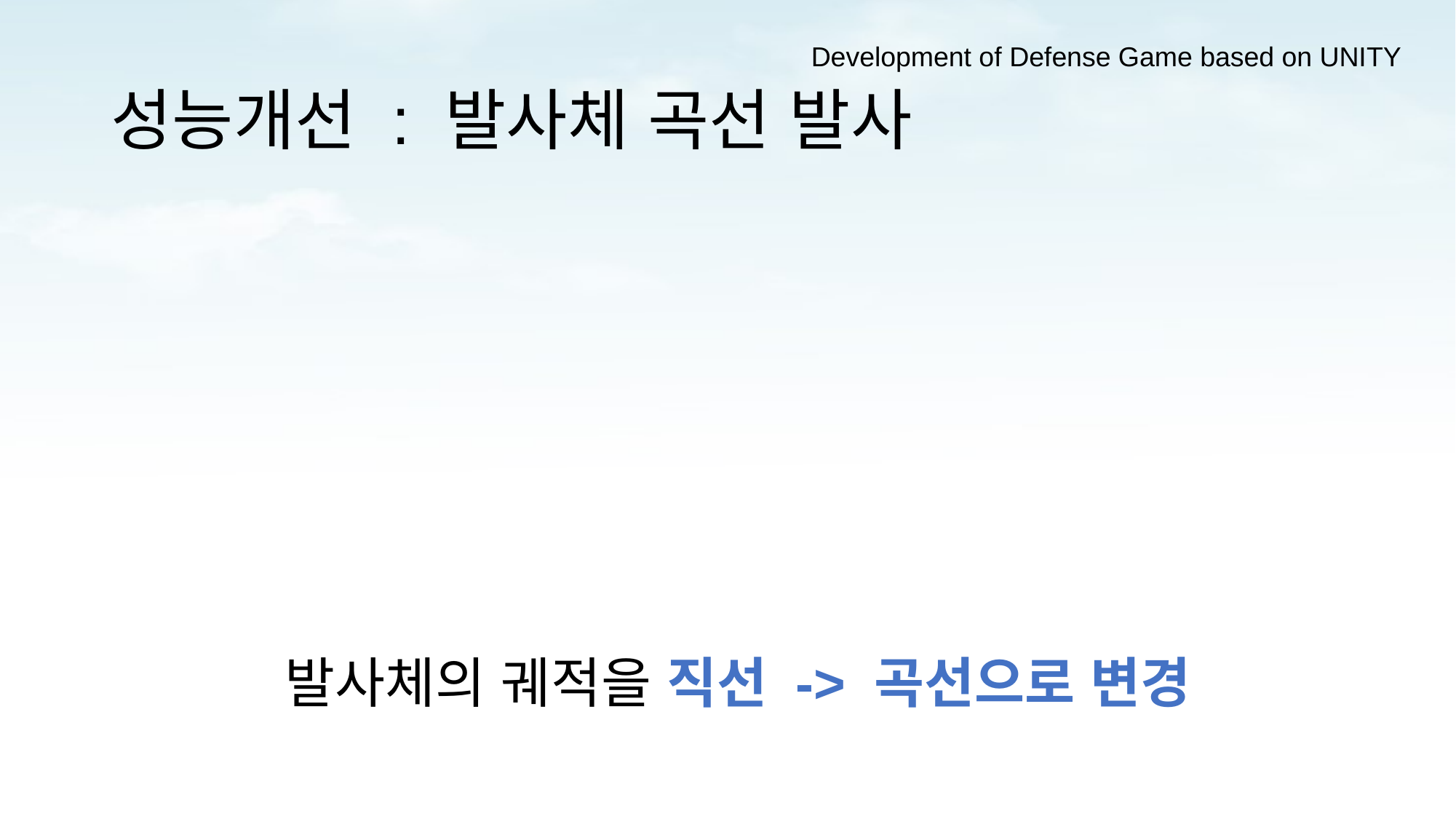

Development of Defense Game based on UNITY
# 성능개선 : 발사체 곡선 발사
발사체의 궤적을 직선 -> 곡선으로 변경